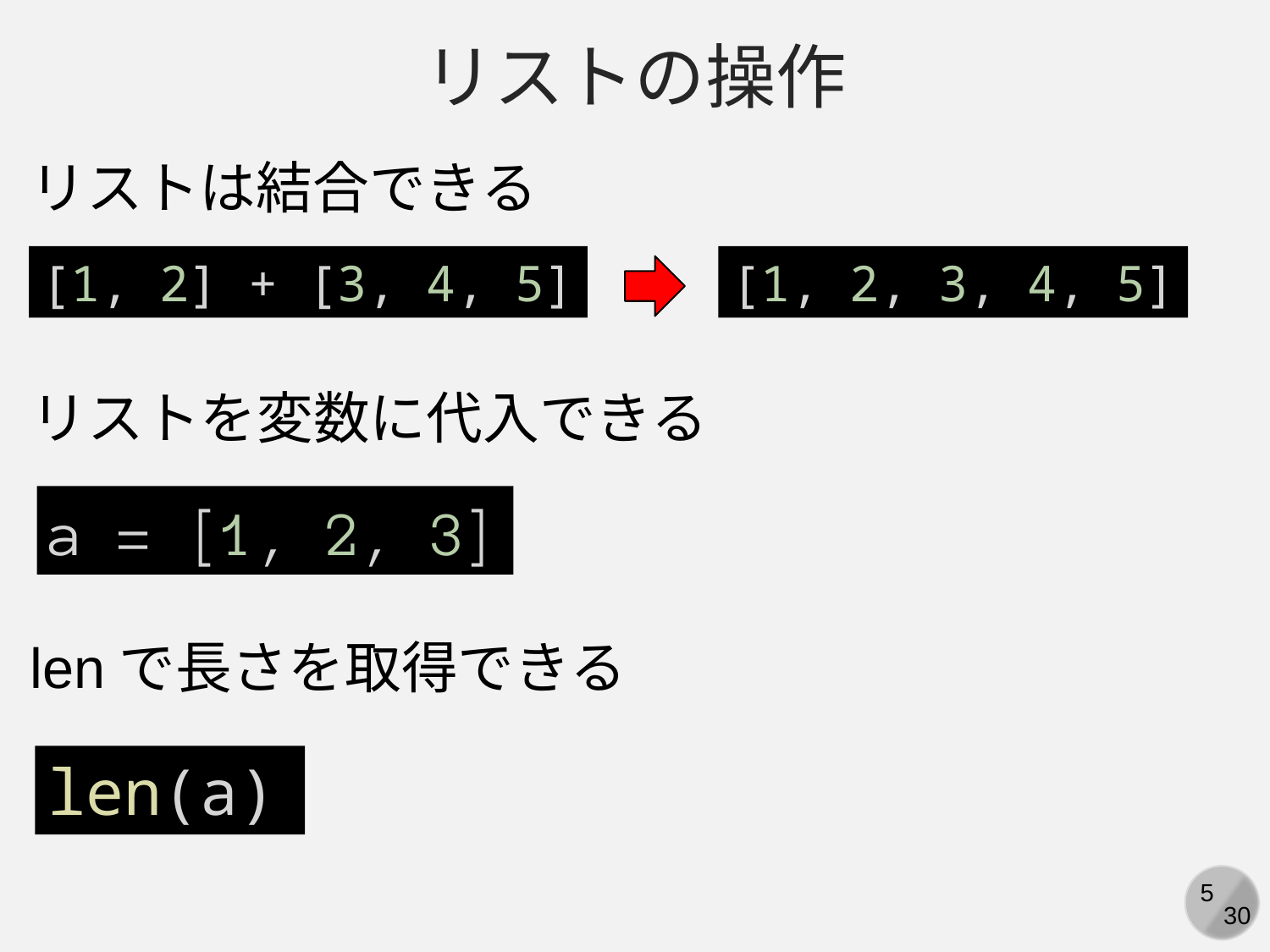

リストの操作
リストは結合できる
[1, 2] + [3, 4, 5]
[1, 2, 3, 4, 5]

リストを変数に代入できる
a = [1, 2, 3]
lenで長さを取得できる
len(a)